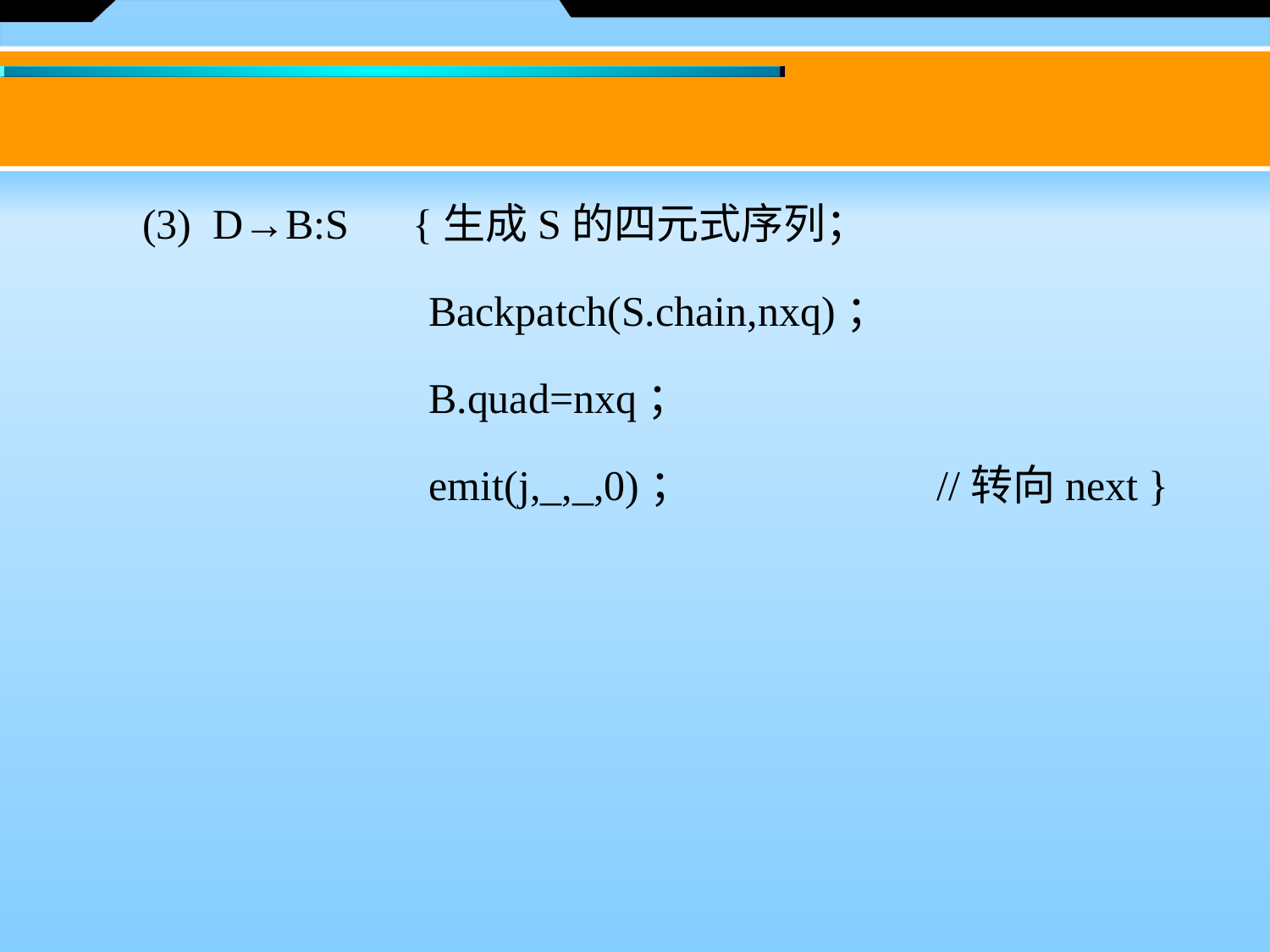

(3)  D→B:S      {生成S的四元式序列；
			Backpatch(S.chain,nxq)；
			B.quad=nxq；
			emit(j,_,_,0)； 		//转向next }